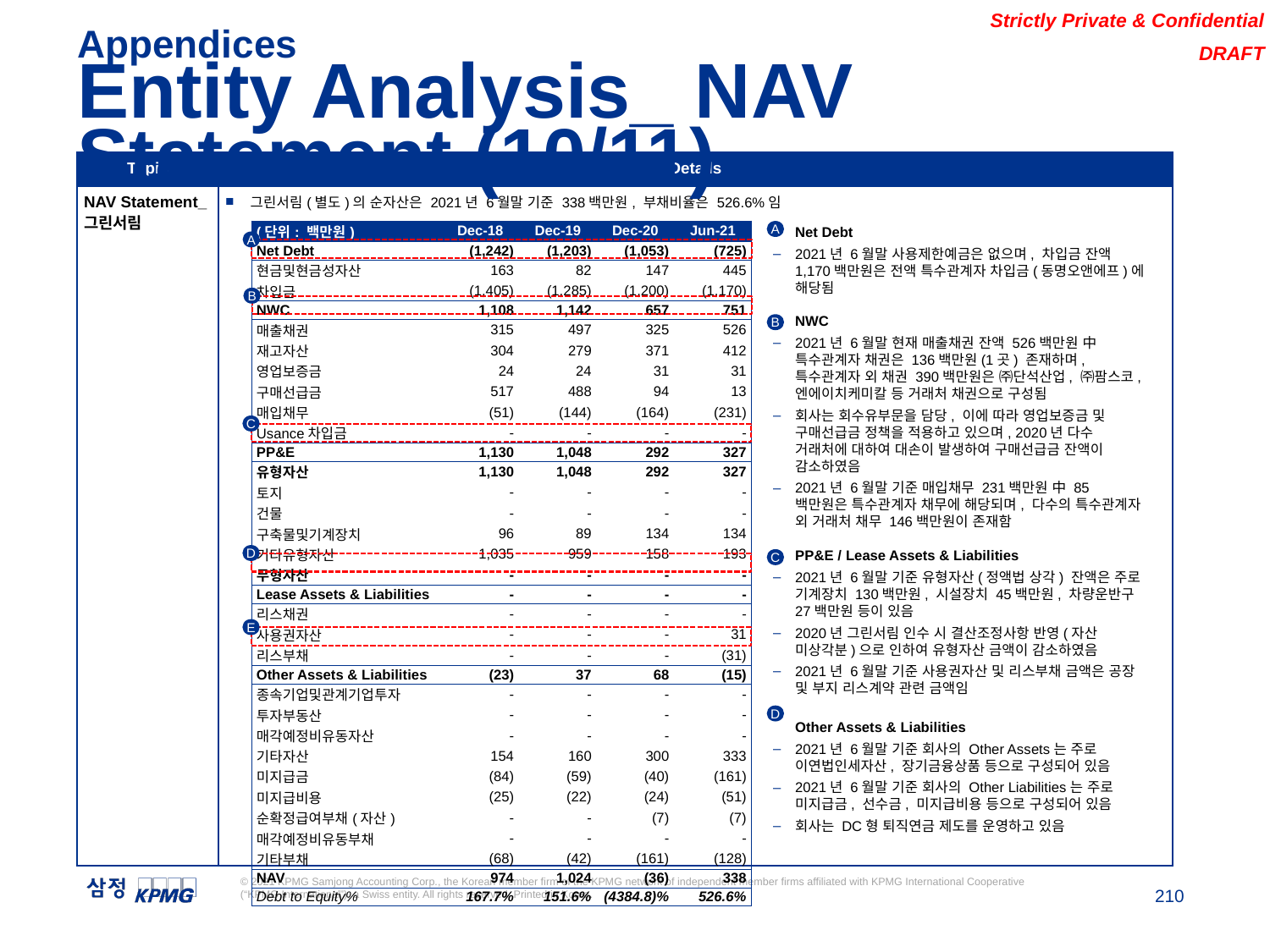

Appendices
Entity Analysis_ NAV Statement (10/11)
| Topic | Details |
| --- | --- |
| NAV Statement\_ 그린서림 | 그린서림(별도)의 순자산은 2021년 6월말 기준 338백만원, 부채비율은 526.6%임 |
Net Debt
2021년 6월말 사용제한예금은 없으며, 차입금 잔액 1,170백만원은 전액 특수관계자 차입금(동명오앤에프)에 해당됨

NWC
2021년 6월말 현재 매출채권 잔액 526백만원 中 특수관계자 채권은 136백만원(1곳) 존재하며, 특수관계자 외 채권 390백만원은 ㈜단석산업, ㈜팜스코, 엔에이치케미칼 등 거래처 채권으로 구성됨
회사는 회수유부문을 담당, 이에 따라 영업보증금 및 구매선급금 정책을 적용하고 있으며, 2020년 다수 거래처에 대하여 대손이 발생하여 구매선급금 잔액이 감소하였음
2021년 6월말 기준 매입채무 231백만원 中 85백만원은 특수관계자 채무에 해당되며, 다수의 특수관계자 외 거래처 채무 146백만원이 존재함

PP&E / Lease Assets & Liabilities
2021년 6월말 기준 유형자산(정액법 상각) 잔액은 주로 기계장치 130백만원, 시설장치 45백만원, 차량운반구 27백만원 등이 있음
2020년 그린서림 인수 시 결산조정사항 반영(자산 미상각분)으로 인하여 유형자산 금액이 감소하였음
2021년 6월말 기준 사용권자산 및 리스부채 금액은 공장 및 부지 리스계약 관련 금액임

Other Assets & Liabilities
2021년 6월말 기준 회사의 Other Assets는 주로 이연법인세자산, 장기금융상품 등으로 구성되어 있음
2021년 6월말 기준 회사의 Other Liabilities는 주로 미지급금, 선수금, 미지급비용 등으로 구성되어 있음
회사는 DC형 퇴직연금 제도를 운영하고 있음

| (단위: 백만원) | Dec-18 | Dec-19 | Dec-20 | Jun-21 |
| --- | --- | --- | --- | --- |
| Net Debt | (1,242) | (1,203) | (1,053) | (725) |
| 현금및현금성자산 | 163 | 82 | 147 | 445 |
| 차입금 | (1,405) | (1,285) | (1,200) | (1,170) |
| NWC | 1,108 | 1,142 | 657 | 751 |
| 매출채권 | 315 | 497 | 325 | 526 |
| 재고자산 | 304 | 279 | 371 | 412 |
| 영업보증금 | 24 | 24 | 31 | 31 |
| 구매선급금 | 517 | 488 | 94 | 13 |
| 매입채무 | (51) | (144) | (164) | (231) |
| Usance차입금 | - | - | - | - |
| PP&E | 1,130 | 1,048 | 292 | 327 |
| 유형자산 | 1,130 | 1,048 | 292 | 327 |
| 토지 | - | - | - | - |
| 건물 | - | - | - | - |
| 구축물및기계장치 | 96 | 89 | 134 | 134 |
| 기타유형자산 | 1,035 | 959 | 158 | 193 |
| 무형자산 | - | - | - | - |
| Lease Assets & Liabilities | - | - | - | - |
| 리스채권 | - | - | - | - |
| 사용권자산 | - | - | - | 31 |
| 리스부채 | - | - | - | (31) |
| Other Assets & Liabilities | (23) | 37 | 68 | (15) |
| 종속기업및관계기업투자 | - | - | - | - |
| 투자부동산 | - | - | - | - |
| 매각예정비유동자산 | - | - | - | - |
| 기타자산 | 154 | 160 | 300 | 333 |
| 미지급금 | (84) | (59) | (40) | (161) |
| 미지급비용 | (25) | (22) | (24) | (51) |
| 순확정급여부채(자산) | - | - | (7) | (7) |
| 매각예정비유동부채 | - | - | - | - |
| 기타부채 | (68) | (42) | (161) | (128) |
| NAV | 974 | 1,024 | (36) | 338 |
| Debt to Equity% | 167.7% | 151.6% | (4384.8)% | 526.6% |
A
A

B

B
C

D
C

E

D